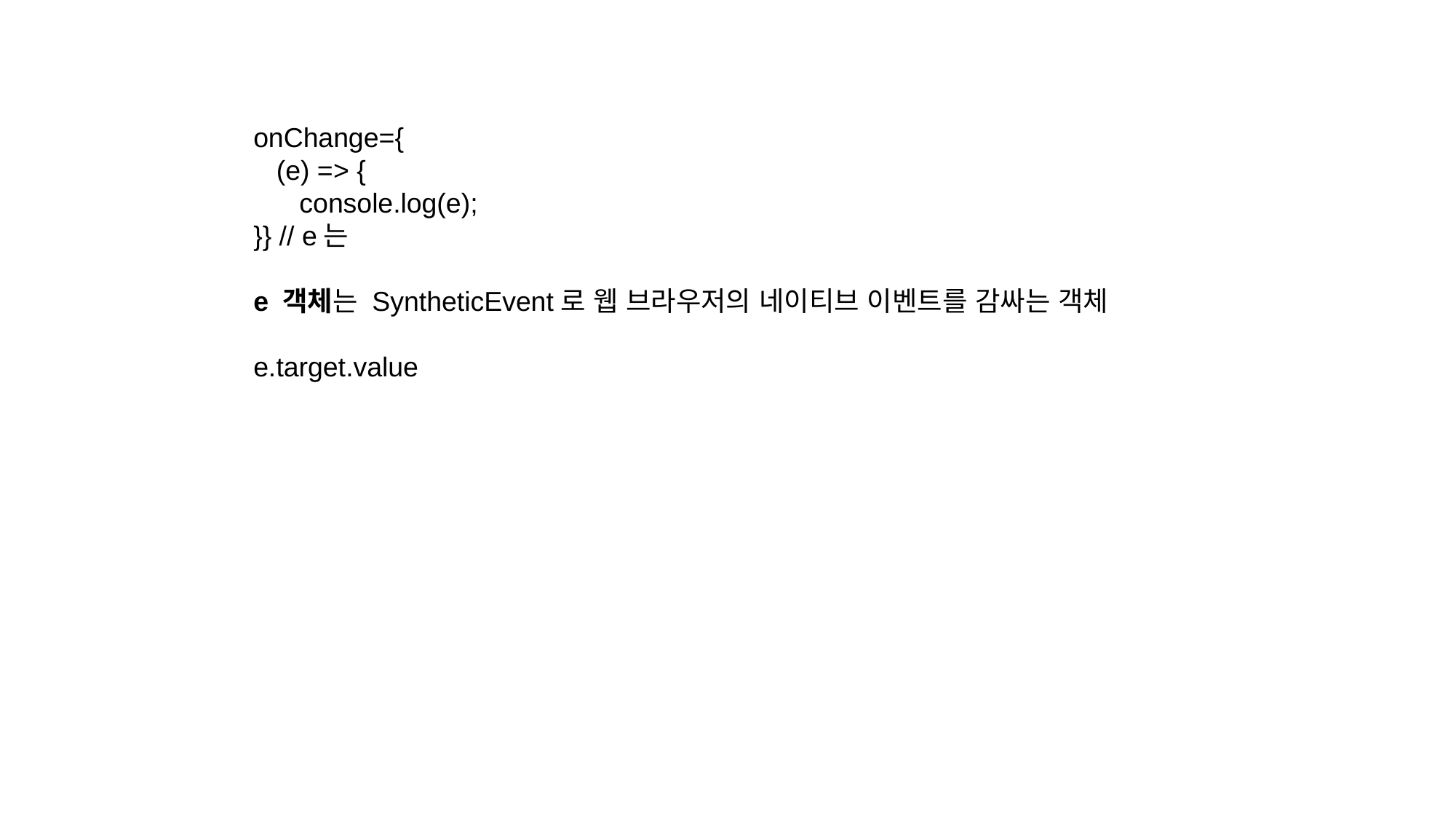

onChange={
   (e) => {
      console.log(e);
}} // e는

e 객체는 SyntheticEvent로 웹 브라우저의 네이티브 이벤트를 감싸는 객체

e.target.value